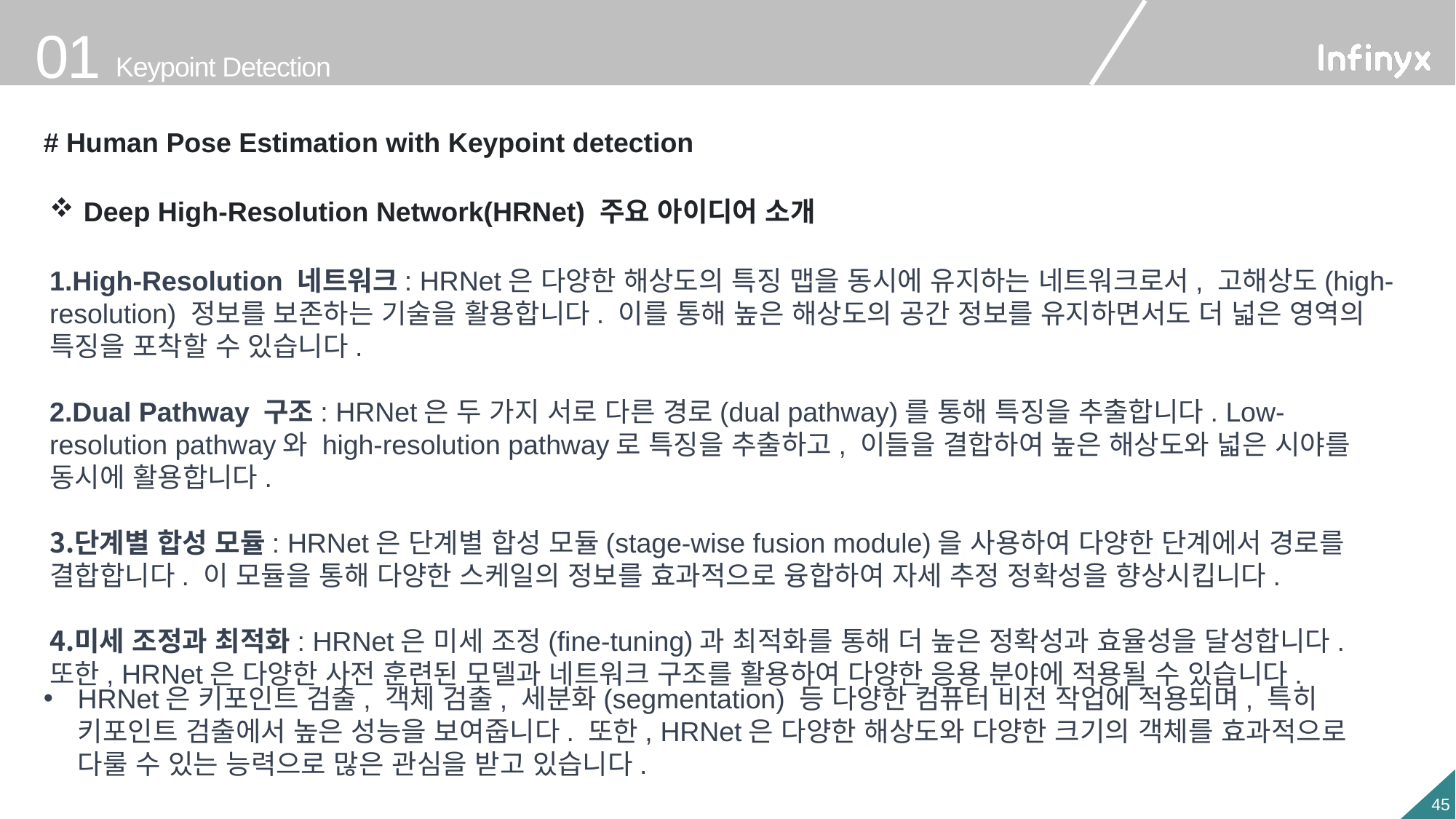

# Human Pose Estimation with Keypoint detection
Deep High-Resolution Network(HRNet) 주요 아이디어 소개
High-Resolution 네트워크: HRNet은 다양한 해상도의 특징 맵을 동시에 유지하는 네트워크로서, 고해상도(high-resolution) 정보를 보존하는 기술을 활용합니다. 이를 통해 높은 해상도의 공간 정보를 유지하면서도 더 넓은 영역의 특징을 포착할 수 있습니다.

Dual Pathway 구조: HRNet은 두 가지 서로 다른 경로(dual pathway)를 통해 특징을 추출합니다. Low-resolution pathway와 high-resolution pathway로 특징을 추출하고, 이들을 결합하여 높은 해상도와 넓은 시야를 동시에 활용합니다.

단계별 합성 모듈: HRNet은 단계별 합성 모듈(stage-wise fusion module)을 사용하여 다양한 단계에서 경로를 결합합니다. 이 모듈을 통해 다양한 스케일의 정보를 효과적으로 융합하여 자세 추정 정확성을 향상시킵니다.

미세 조정과 최적화: HRNet은 미세 조정(fine-tuning)과 최적화를 통해 더 높은 정확성과 효율성을 달성합니다. 또한, HRNet은 다양한 사전 훈련된 모델과 네트워크 구조를 활용하여 다양한 응용 분야에 적용될 수 있습니다.
HRNet은 키포인트 검출, 객체 검출, 세분화(segmentation) 등 다양한 컴퓨터 비전 작업에 적용되며, 특히 키포인트 검출에서 높은 성능을 보여줍니다. 또한, HRNet은 다양한 해상도와 다양한 크기의 객체를 효과적으로 다룰 수 있는 능력으로 많은 관심을 받고 있습니다.